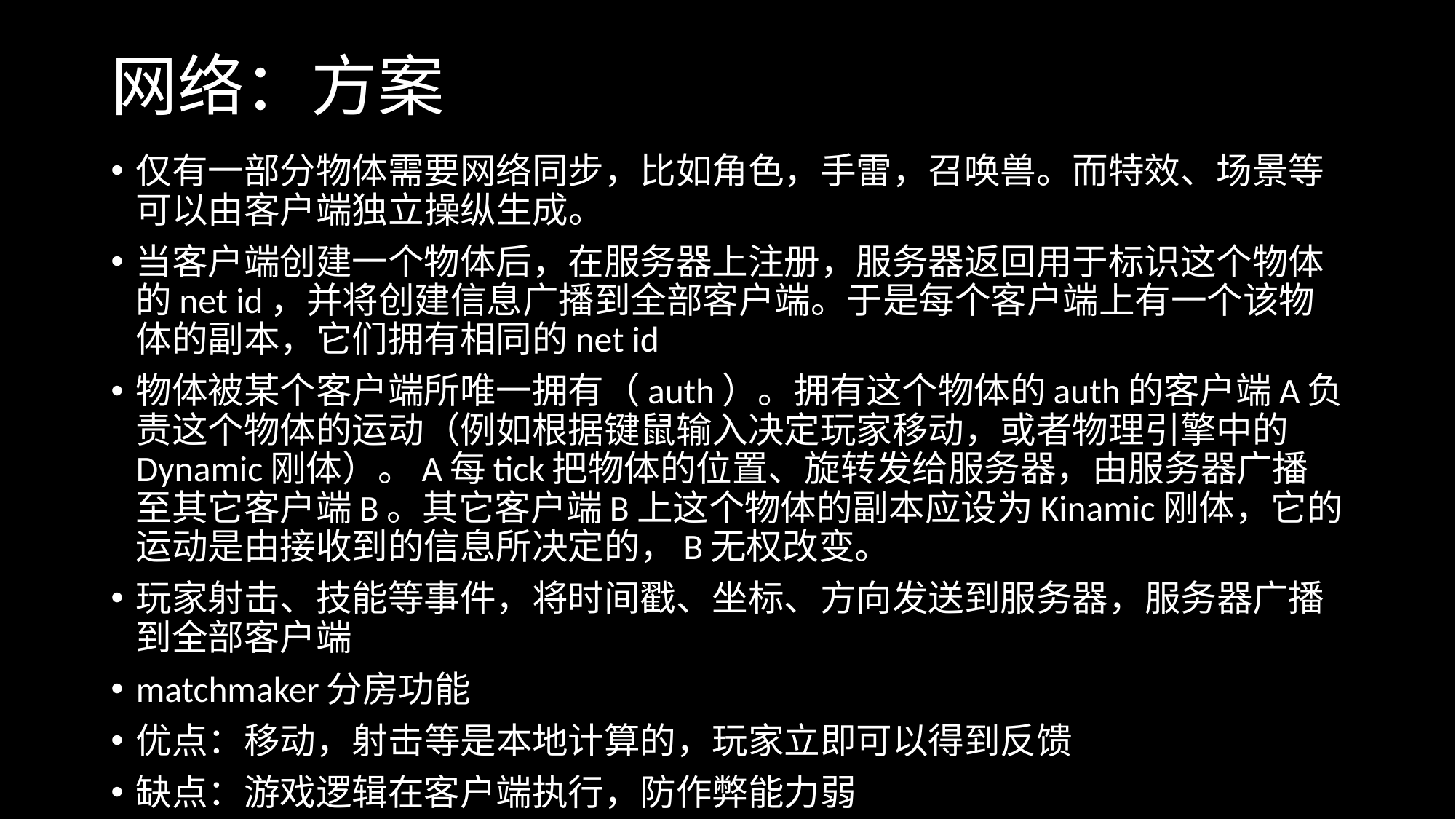

# 网络：方案
仅有一部分物体需要网络同步，比如角色，手雷，召唤兽。而特效、场景等可以由客户端独立操纵生成。
当客户端创建一个物体后，在服务器上注册，服务器返回用于标识这个物体的net id，并将创建信息广播到全部客户端。于是每个客户端上有一个该物体的副本，它们拥有相同的net id
物体被某个客户端所唯一拥有（auth）。拥有这个物体的auth的客户端A负责这个物体的运动（例如根据键鼠输入决定玩家移动，或者物理引擎中的Dynamic刚体）。A每tick把物体的位置、旋转发给服务器，由服务器广播至其它客户端B。其它客户端B上这个物体的副本应设为Kinamic刚体，它的运动是由接收到的信息所决定的，B无权改变。
玩家射击、技能等事件，将时间戳、坐标、方向发送到服务器，服务器广播到全部客户端
matchmaker分房功能
优点：移动，射击等是本地计算的，玩家立即可以得到反馈
缺点：游戏逻辑在客户端执行，防作弊能力弱